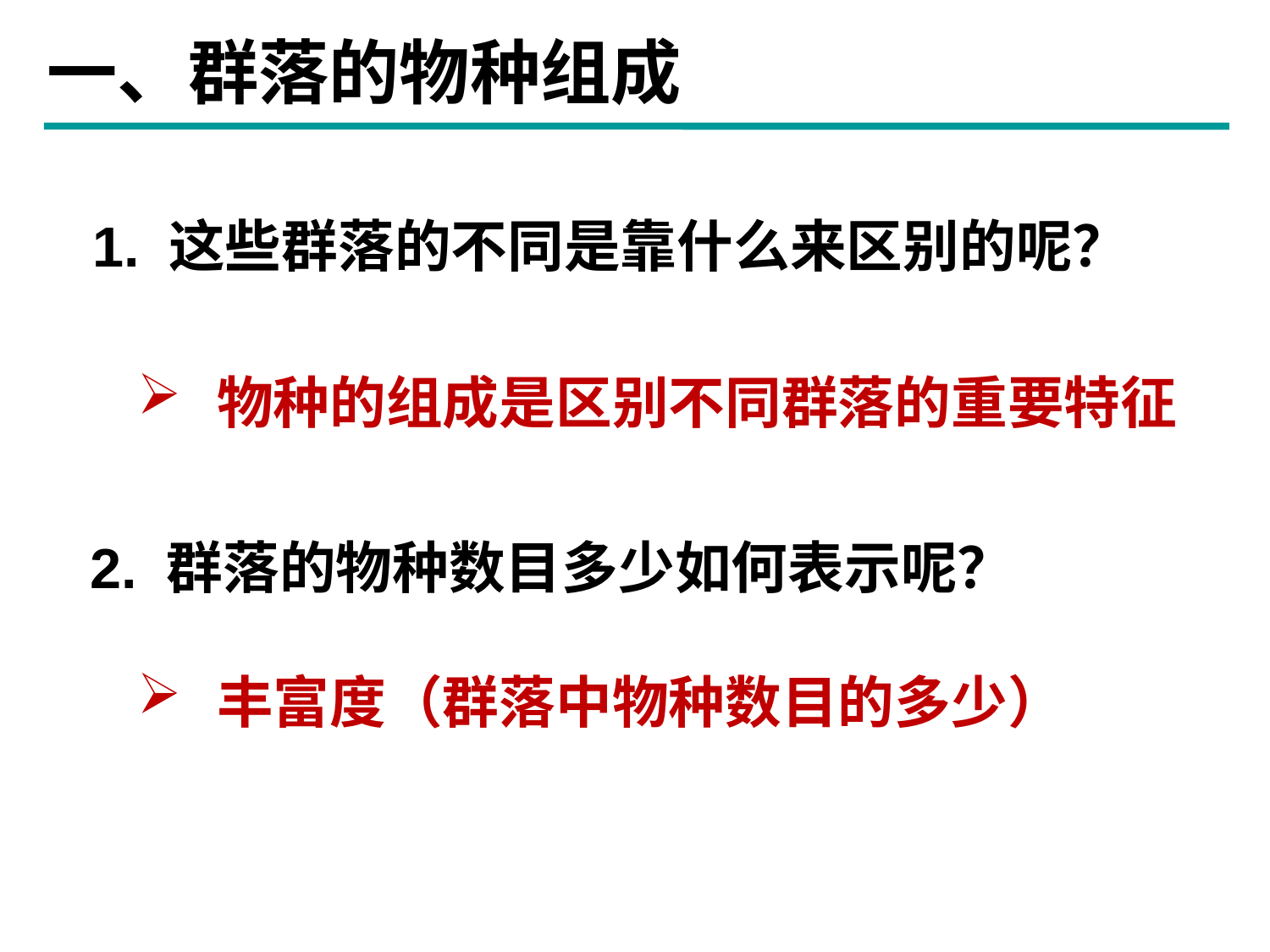

一、群落的物种组成
我国   南方                北方群落的变化？
1. 这些群落的不同是靠什么来区别的呢？
物种的组成是区别不同群落的重要特征
2. 群落的物种数目多少如何表示呢？
丰富度（群落中物种数目的多少）